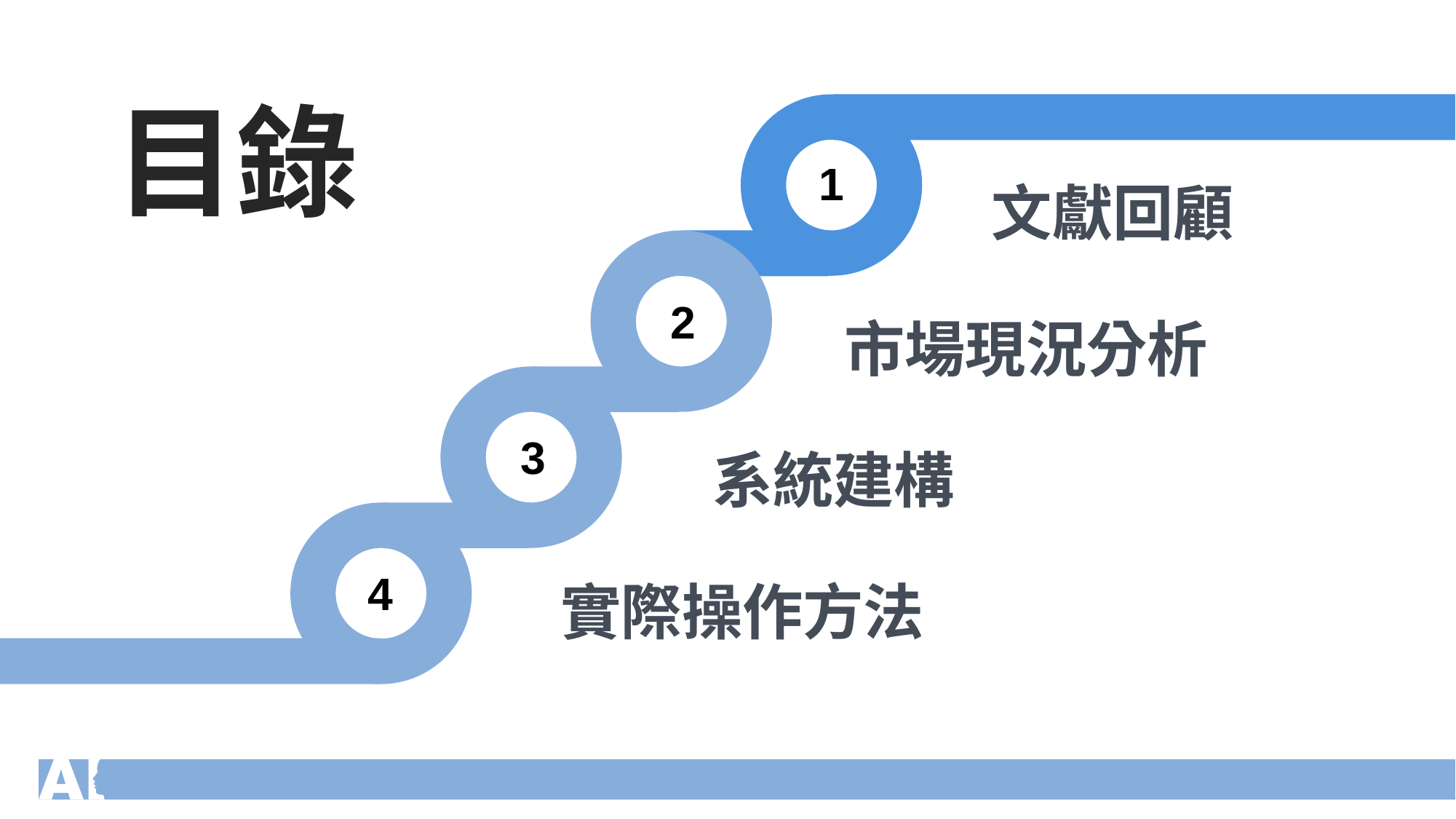

目錄

1
文獻回顧

2
市場現況分析

3
系統建構

4
實際操作方法